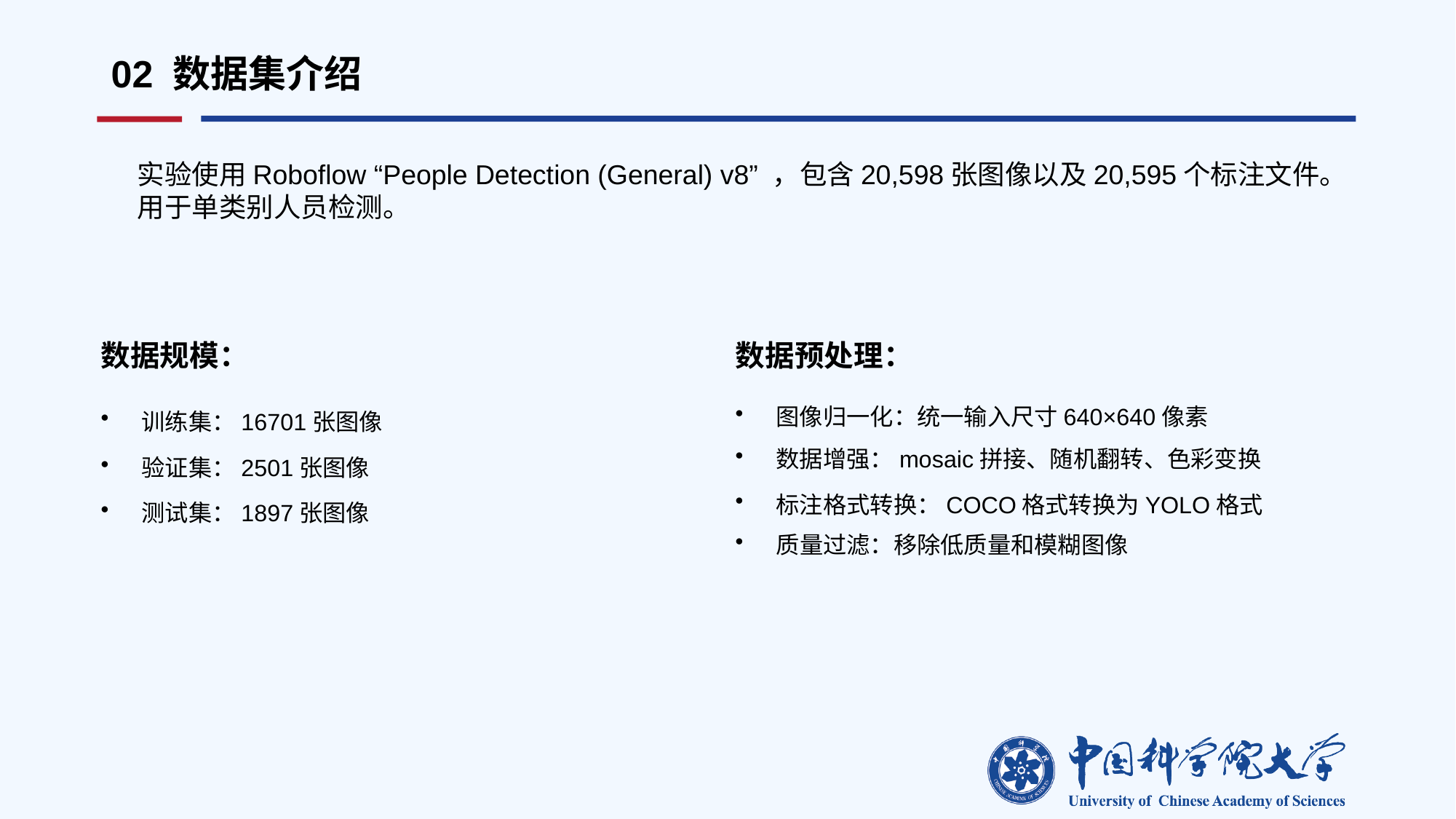

02 数据集介绍
实验使用Roboflow “People Detection (General) v8” ，包含20,598张图像以及20,595个标注文件。
用于单类别人员检测。
数据规模：

训练集：16701张图像
验证集：2501张图像
测试集：1897张图像
数据预处理：

图像归一化：统一输入尺寸640×640像素
数据增强：mosaic拼接、随机翻转、色彩变换
标注格式转换：COCO格式转换为YOLO格式
质量过滤：移除低质量和模糊图像